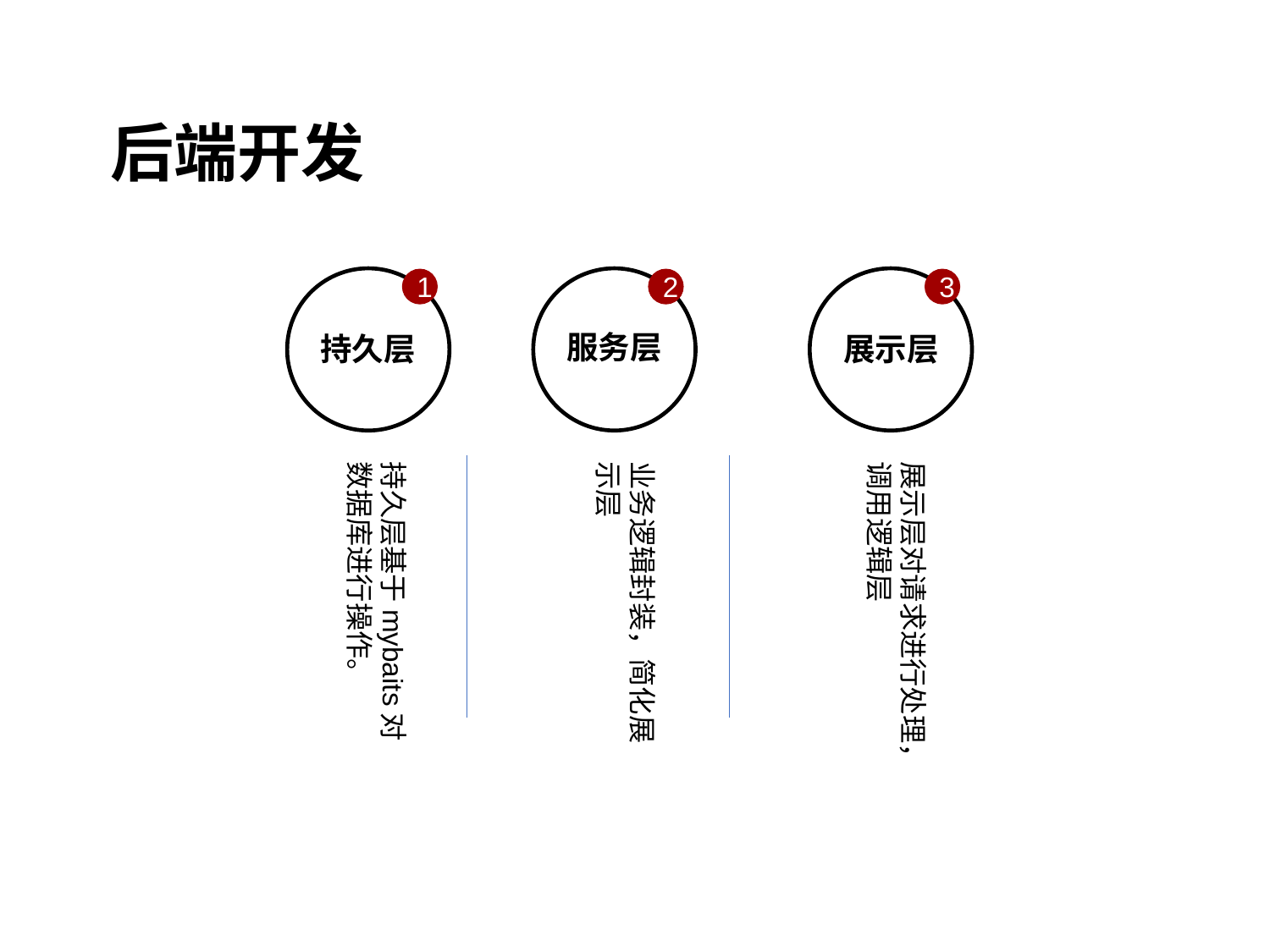

后端开发

2
服务层

1
持久层

3
展示层
持久层基于mybaits对数据库进行操作。
业务逻辑封装，简化展示层
展示层对请求进行处理，调用逻辑层